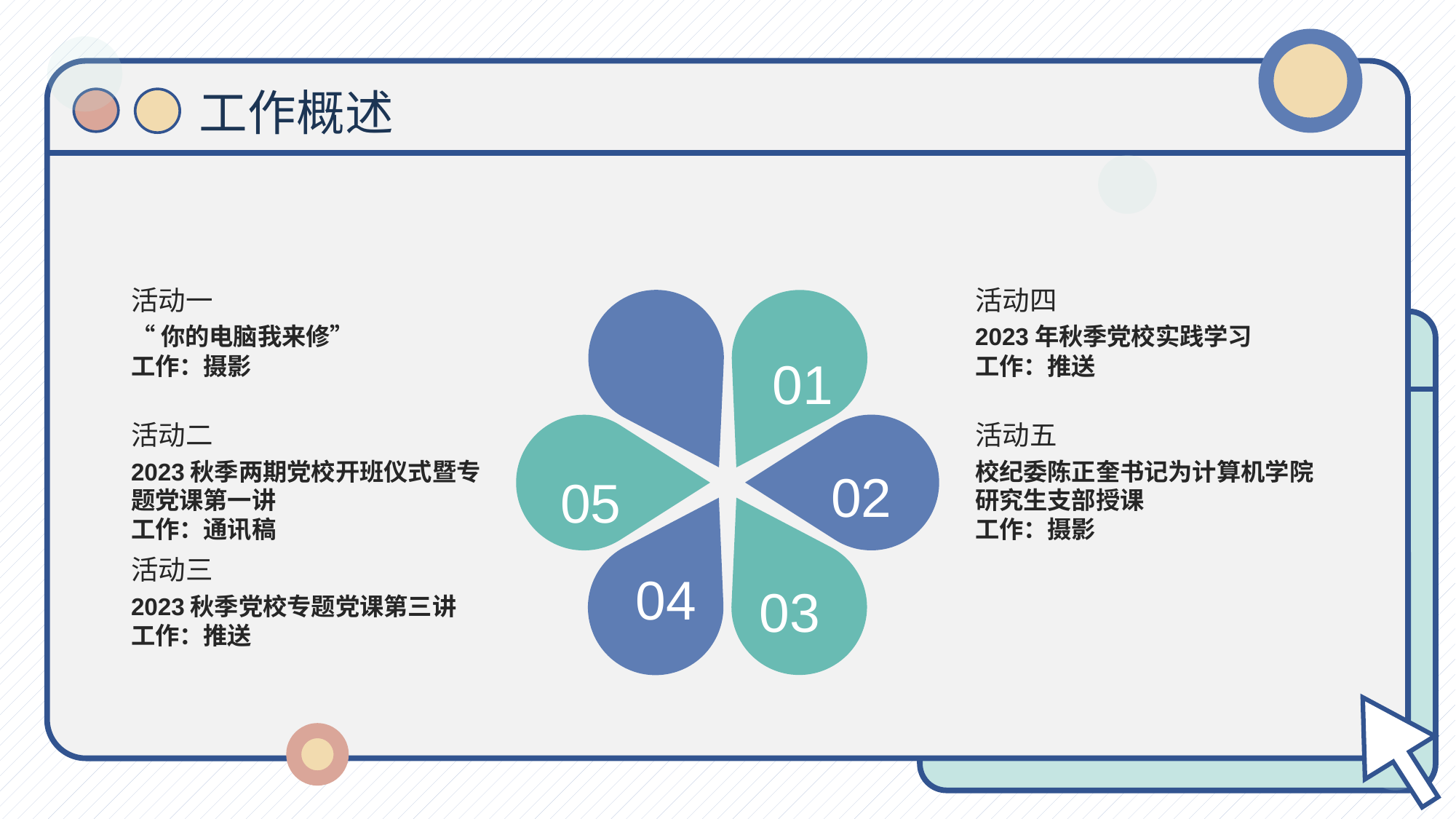

工作概述

活动一
“你的电脑我来修”
工作：摄影
活动四
2023年秋季党校实践学习
工作：推送

01

02
05

04
03

活动二
2023秋季两期党校开班仪式暨专题党课第一讲
工作：通讯稿
活动五
校纪委陈正奎书记为计算机学院研究生支部授课
工作：摄影
活动三
2023秋季党校专题党课第三讲
工作：推送